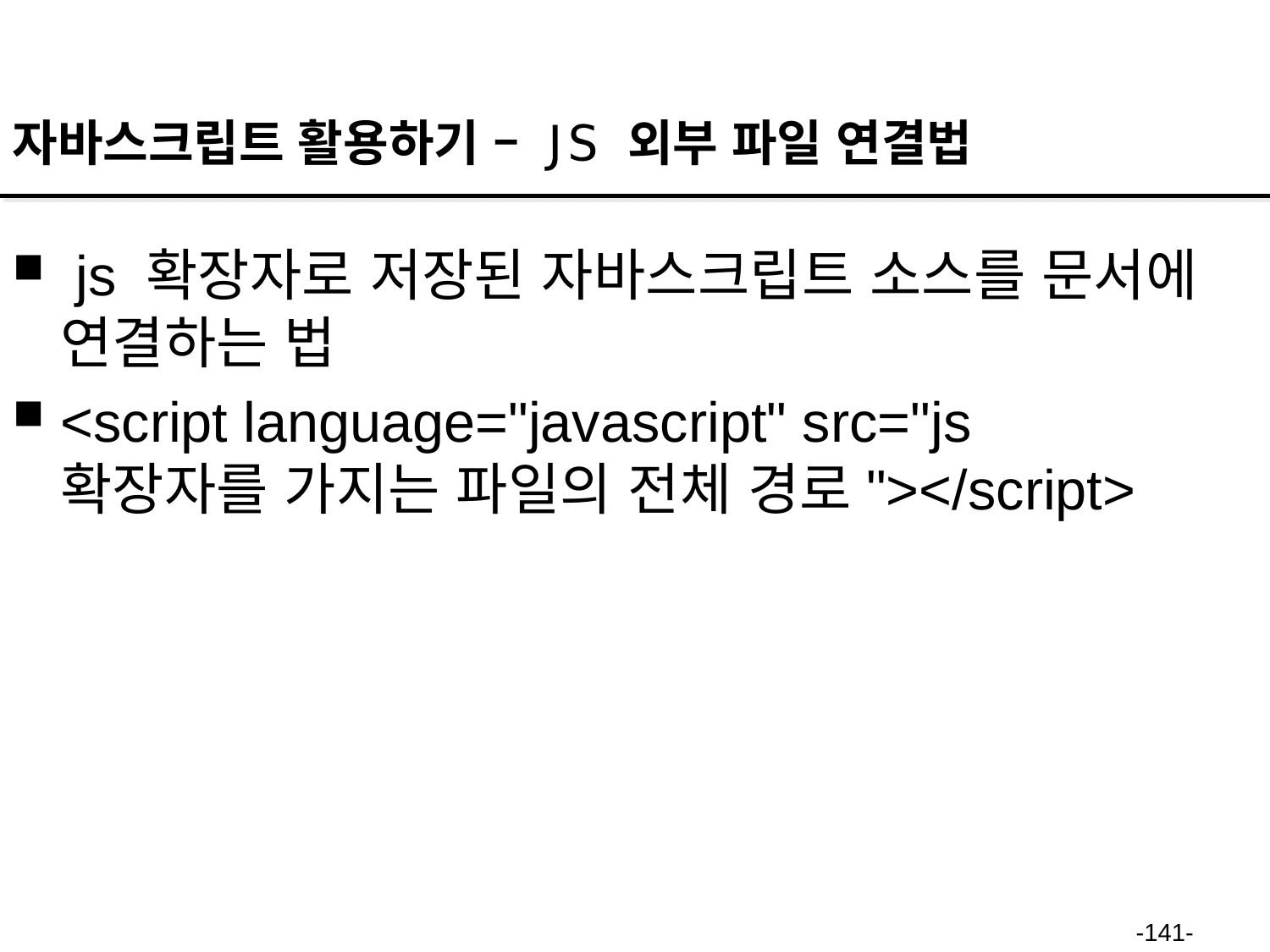

자바스크립트 활용하기 – JS 외부 파일 연결법
 js 확장자로 저장된 자바스크립트 소스를 문서에 연결하는 법
<script language="javascript" src="js 확장자를 가지는 파일의 전체 경로"></script>
-141-